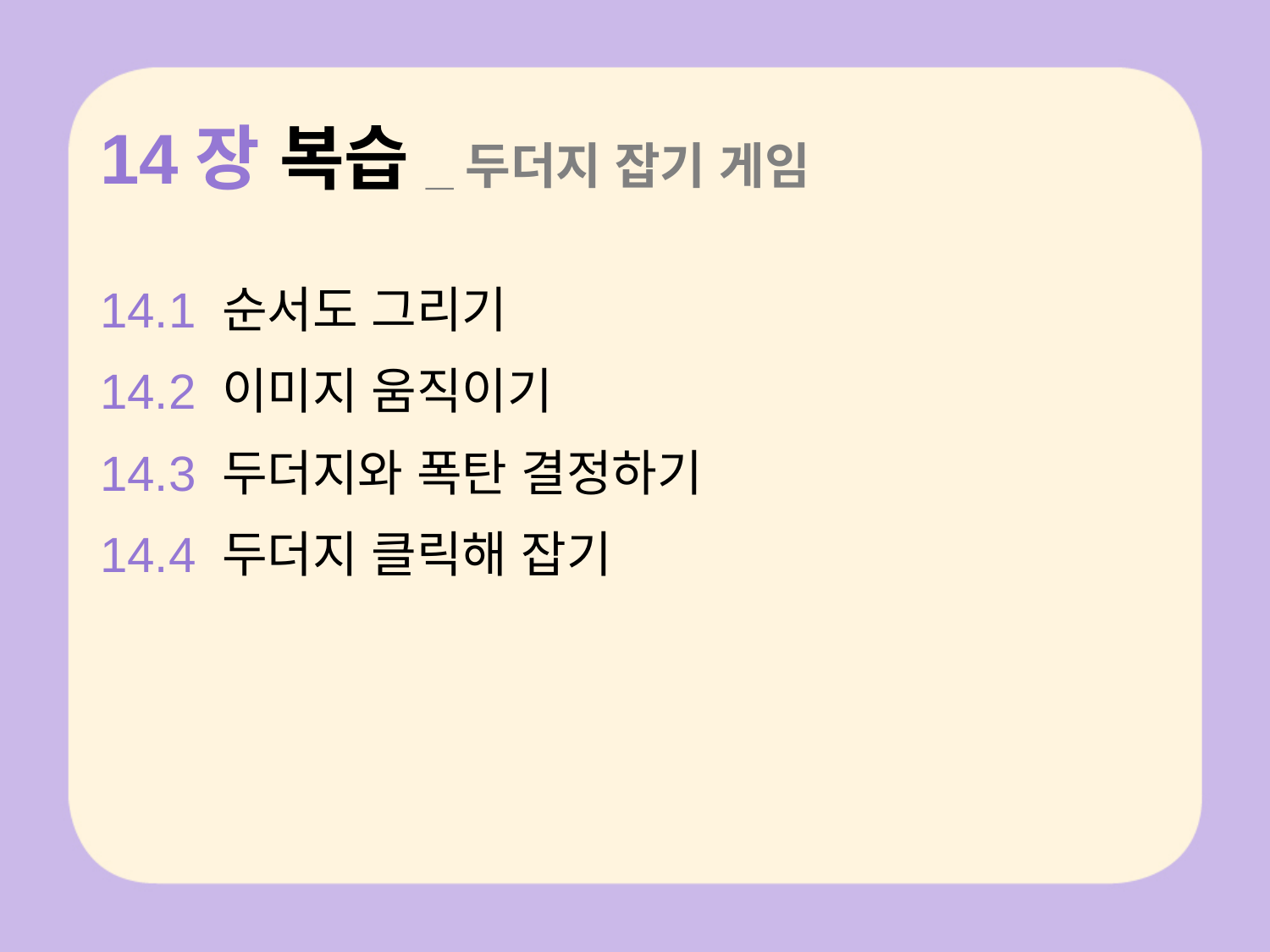

# 14장 복습_두더지 잡기 게임
14.1 순서도 그리기
14.2 이미지 움직이기
14.3 두더지와 폭탄 결정하기
14.4 두더지 클릭해 잡기